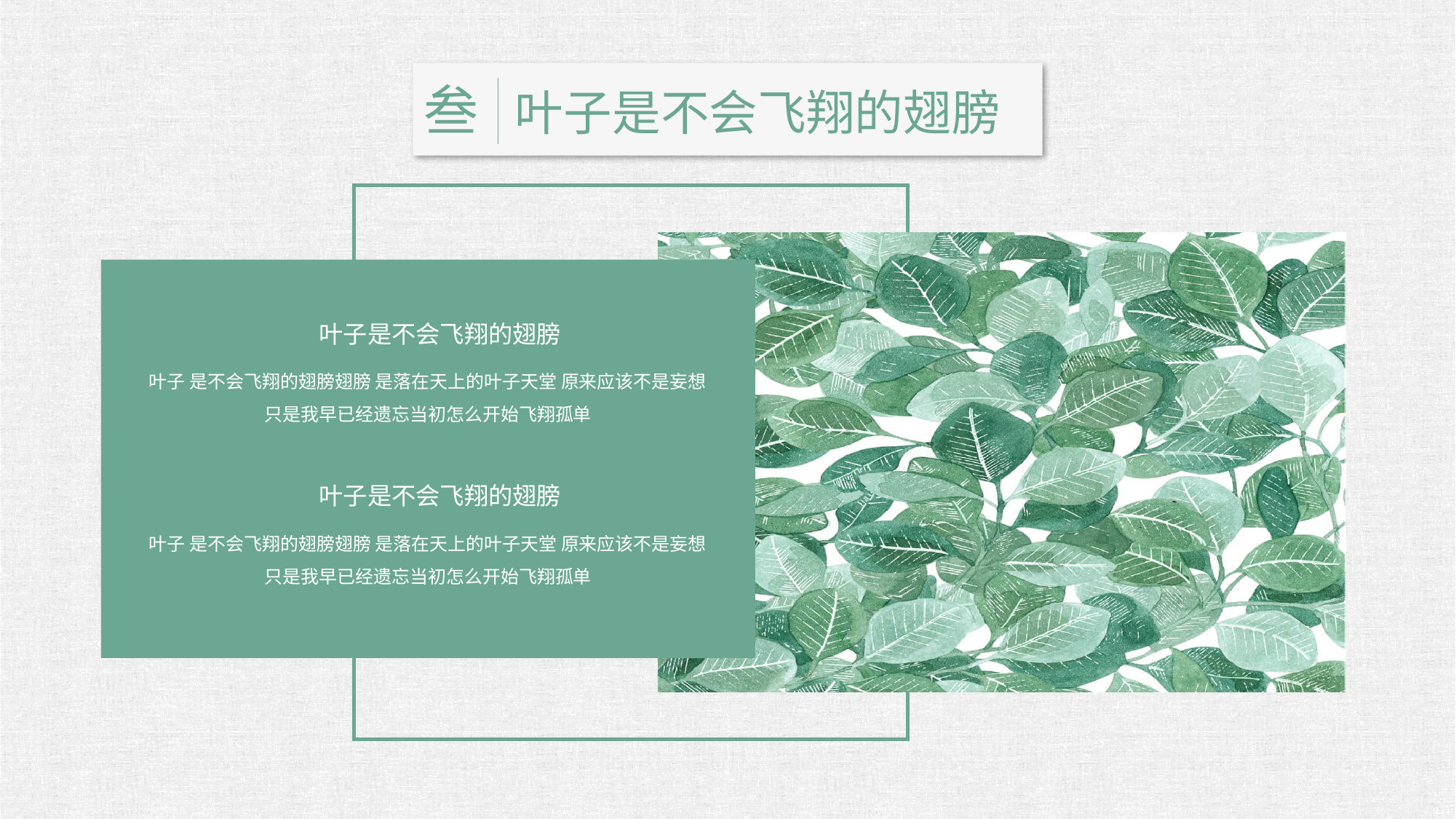

叁     叶子是不会飞翔的翅膀

叶子是不会飞翔的翅膀
叶子 是不会飞翔的翅膀翅膀 是落在天上的叶子天堂 原来应该不是妄想只是我早已经遗忘当初怎么开始飞翔孤单
叶子是不会飞翔的翅膀
叶子 是不会飞翔的翅膀翅膀 是落在天上的叶子天堂 原来应该不是妄想只是我早已经遗忘当初怎么开始飞翔孤单